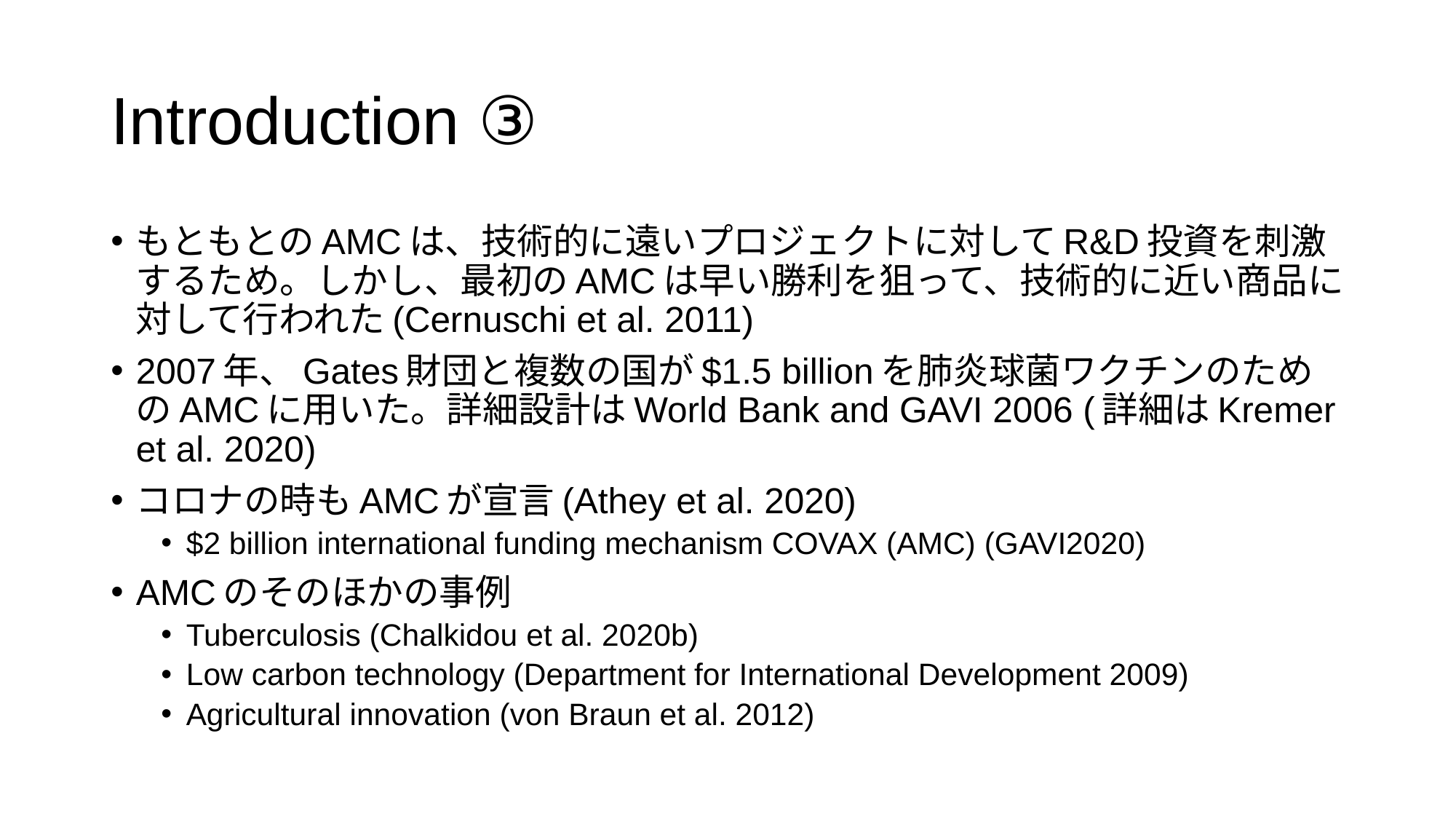

# Introduction ③
もともとのAMCは、技術的に遠いプロジェクトに対してR&D投資を刺激するため。しかし、最初のAMCは早い勝利を狙って、技術的に近い商品に対して行われた(Cernuschi et al. 2011)
2007年、Gates財団と複数の国が$1.5 billionを肺炎球菌ワクチンのためのAMCに用いた。詳細設計はWorld Bank and GAVI 2006 (詳細はKremer et al. 2020)
コロナの時もAMCが宣言(Athey et al. 2020)
$2 billion international funding mechanism COVAX (AMC) (GAVI2020)
AMCのそのほかの事例
Tuberculosis (Chalkidou et al. 2020b)
Low carbon technology (Department for International Development 2009)
Agricultural innovation (von Braun et al. 2012)